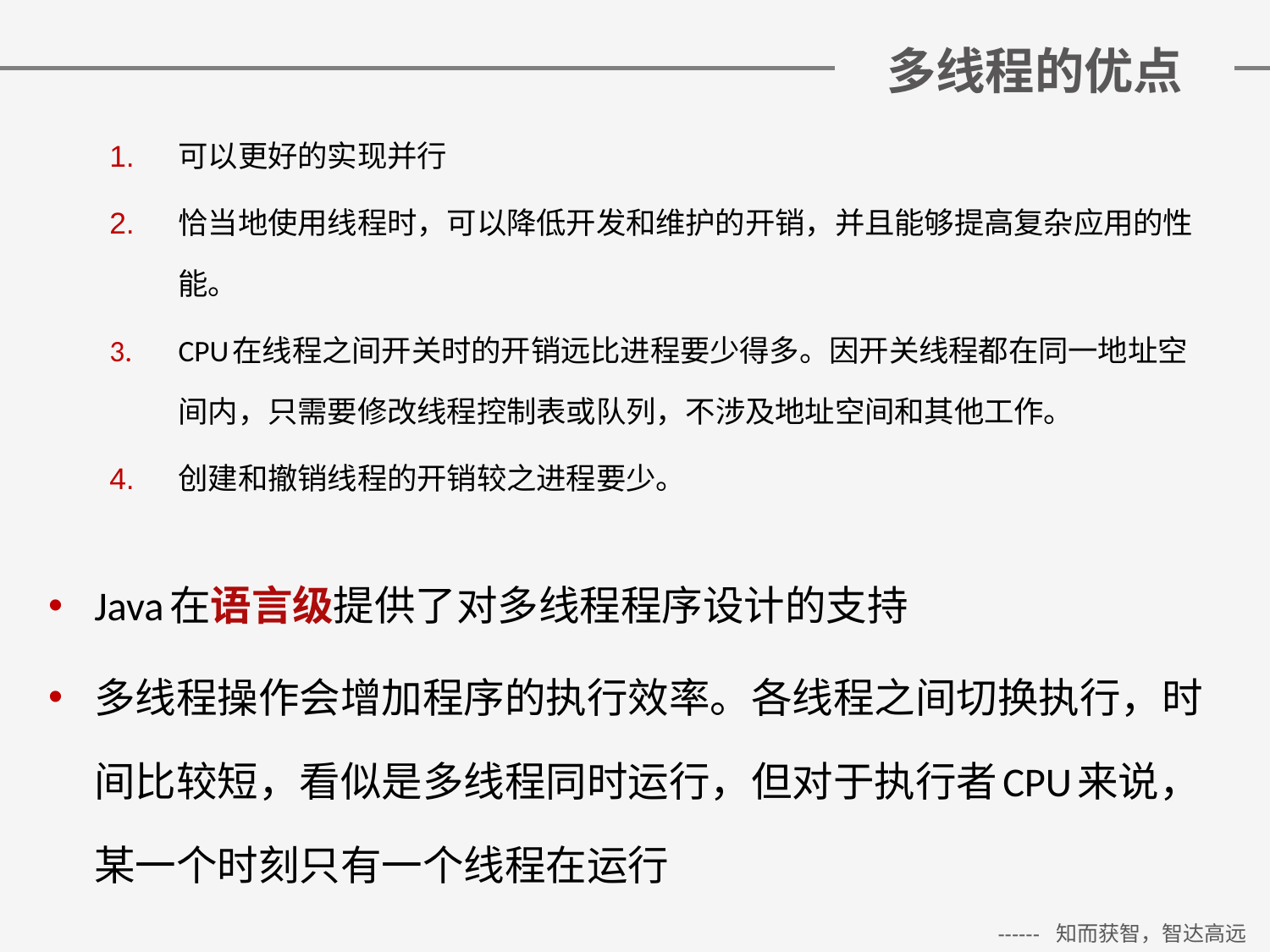

# 多线程的优点
可以更好的实现并行
恰当地使用线程时，可以降低开发和维护的开销，并且能够提高复杂应用的性能。
CPU在线程之间开关时的开销远比进程要少得多。因开关线程都在同一地址空间内，只需要修改线程控制表或队列，不涉及地址空间和其他工作。
创建和撤销线程的开销较之进程要少。

Java在语言级提供了对多线程程序设计的支持
多线程操作会增加程序的执行效率。各线程之间切换执行，时间比较短，看似是多线程同时运行，但对于执行者CPU来说，某一个时刻只有一个线程在运行